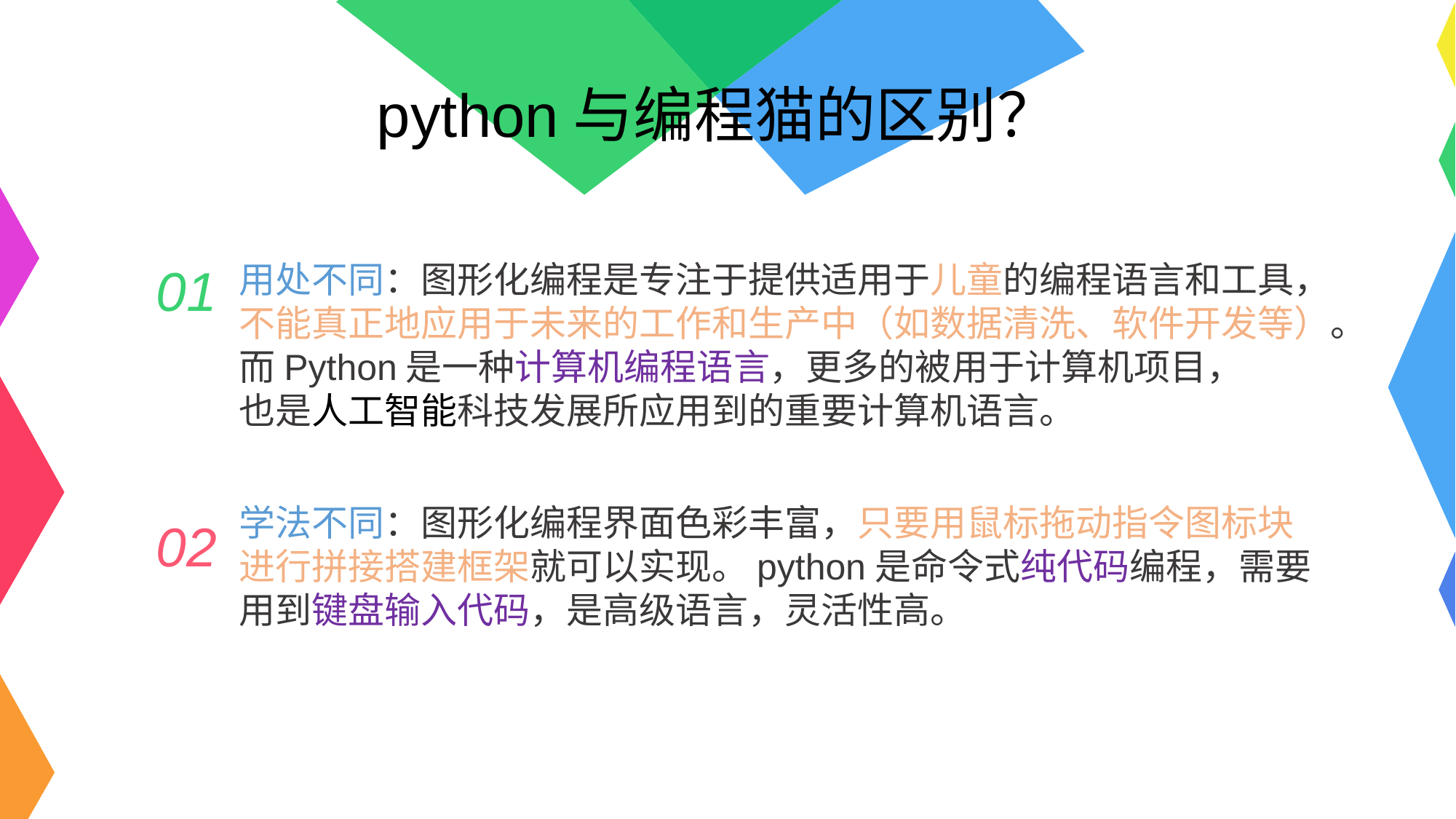

python与编程猫的区别？

用处不同：图形化编程是专注于提供适用于儿童的编程语言和工具，
不能真正地应用于未来的工作和生产中（如数据清洗、软件开发等）。
而Python是一种计算机编程语言，更多的被用于计算机项目，
也是人工智能科技发展所应用到的重要计算机语言。
01
学法不同：图形化编程界面色彩丰富，只要用鼠标拖动指令图标块进行拼接搭建框架就可以实现。python是命令式纯代码编程，需要用到键盘输入代码，是高级语言，灵活性高。
02